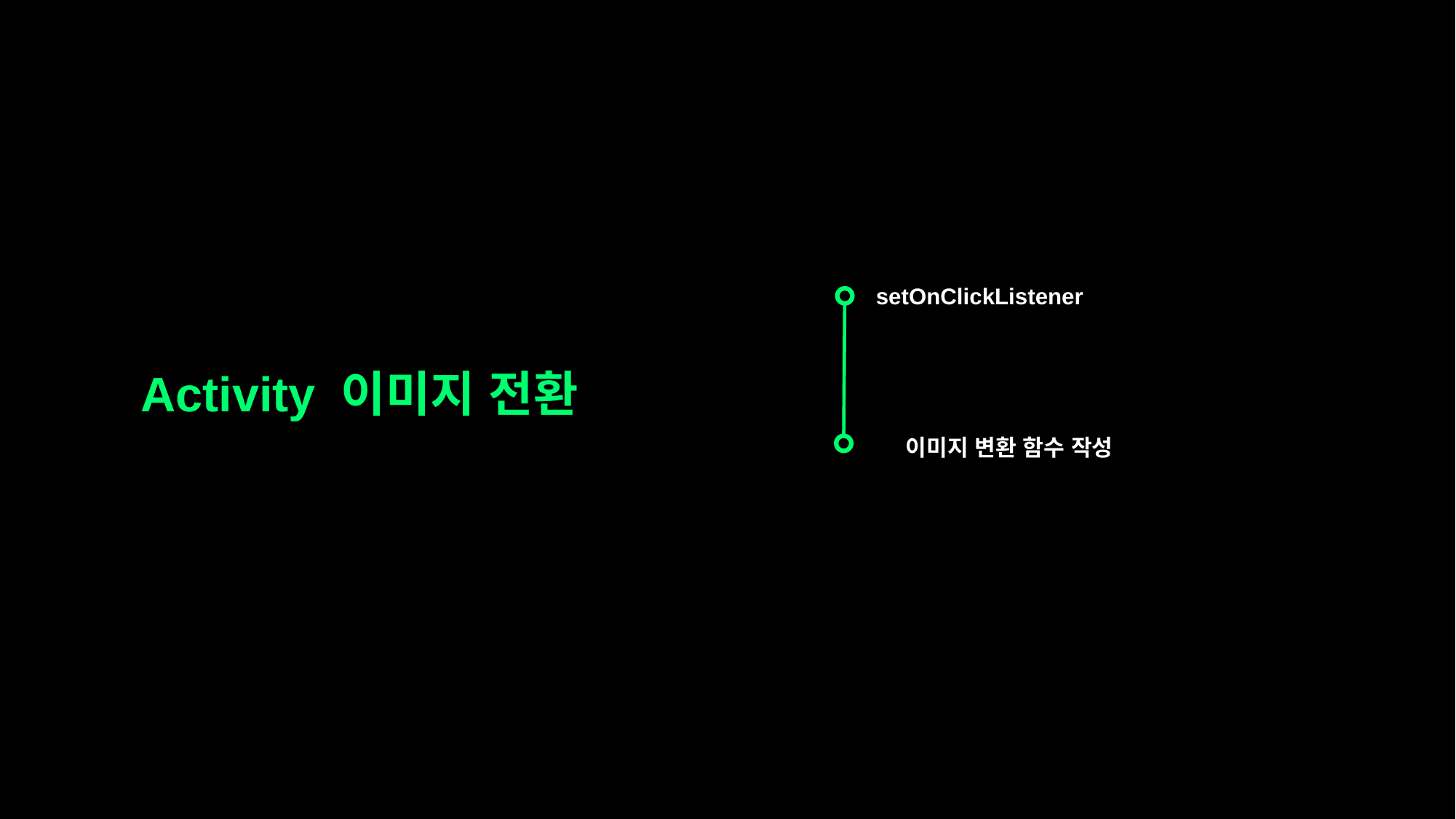

setOnClickListener

Activity 이미지 전환
이미지 변환 함수 작성